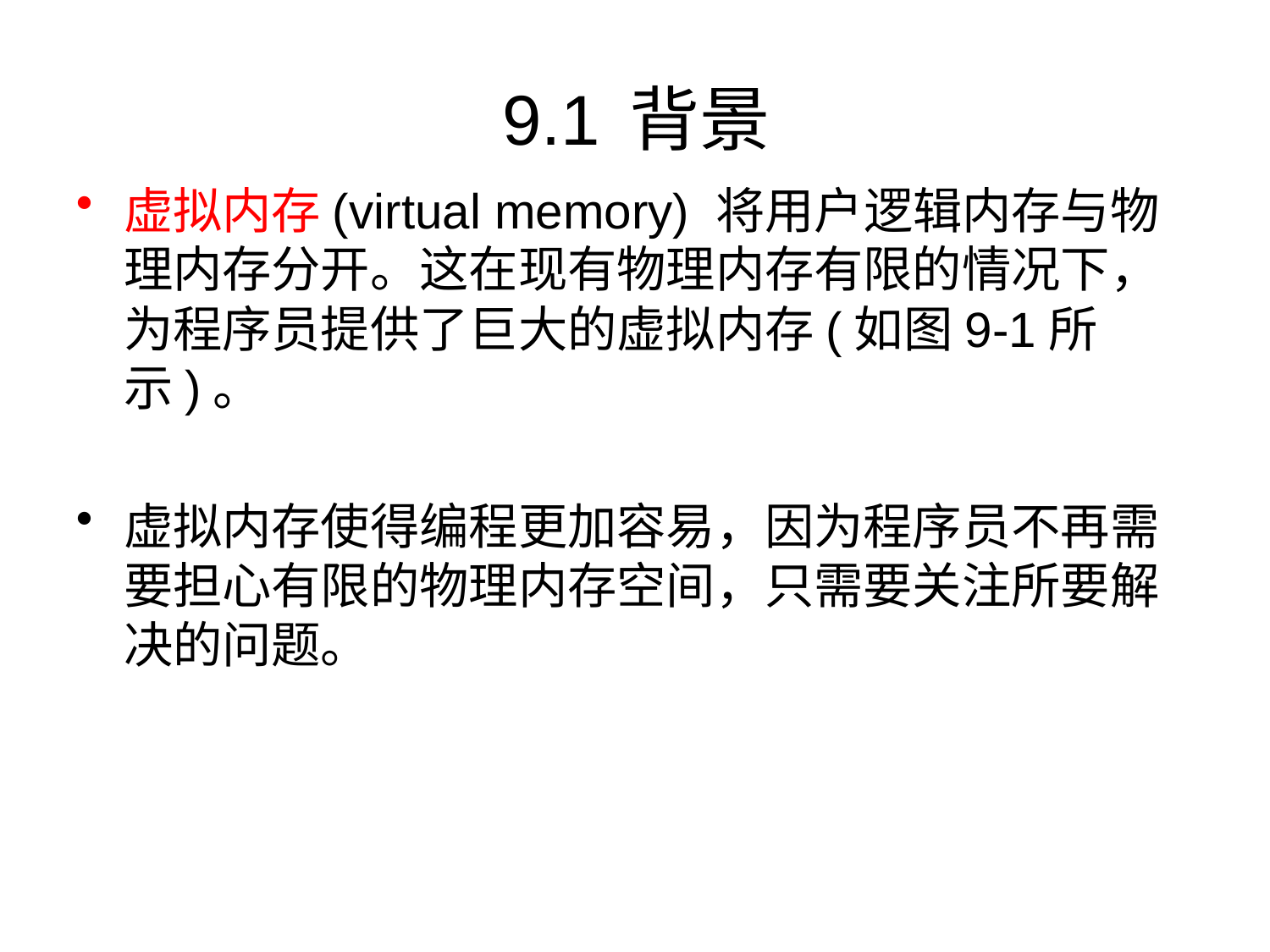

# 9.1	背景
虚拟内存(virtual memory) 将用户逻辑内存与物理内存分开。这在现有物理内存有限的情况下，为程序员提供了巨大的虚拟内存(如图9-1所示)。

虚拟内存使得编程更加容易，因为程序员不再需要担心有限的物理内存空间，只需要关注所要解决的问题。